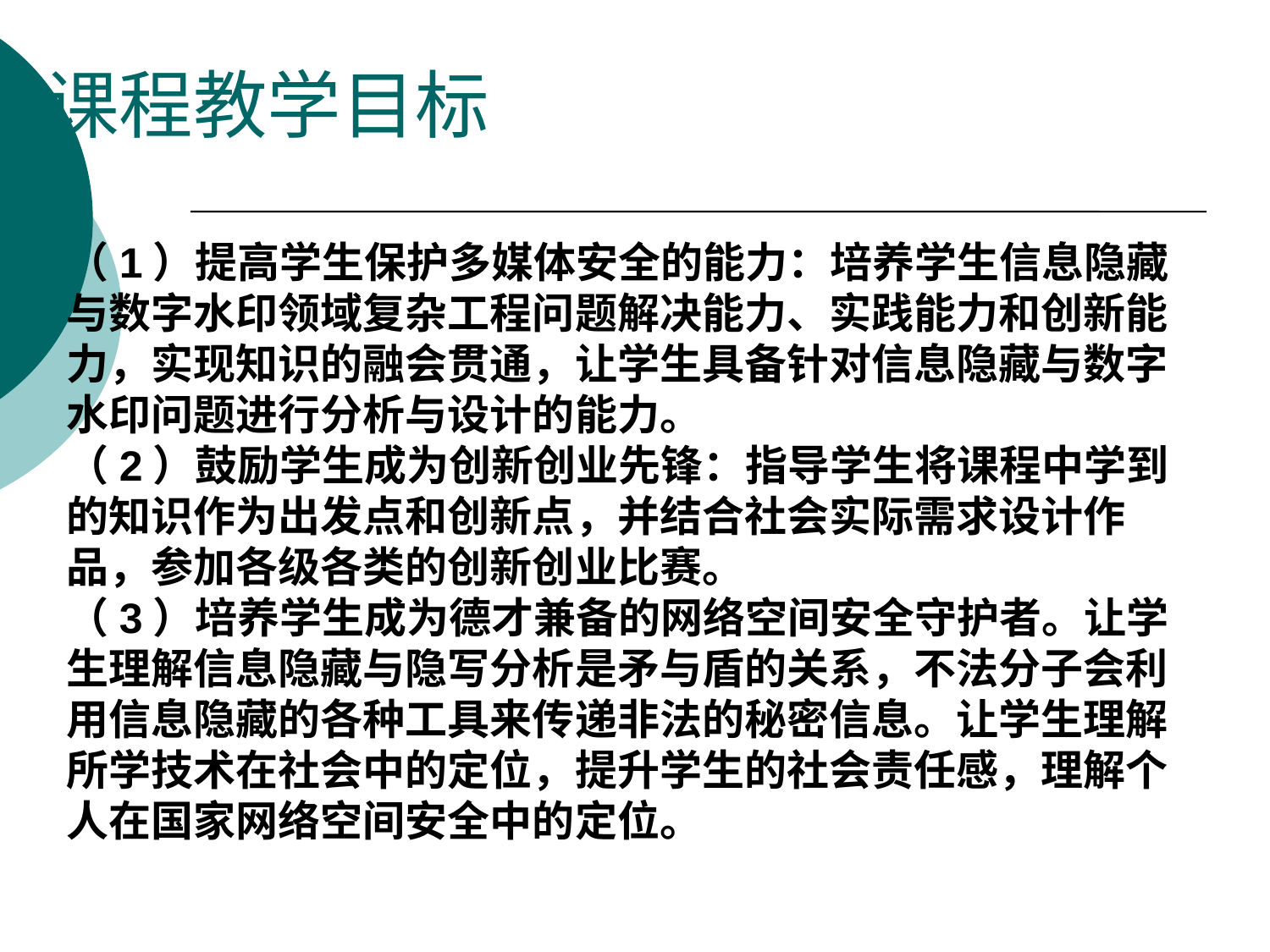

2
# 课程教学目标
（1）提高学生保护多媒体安全的能力：培养学生信息隐藏与数字水印领域复杂工程问题解决能力、实践能力和创新能力，实现知识的融会贯通，让学生具备针对信息隐藏与数字水印问题进行分析与设计的能力。
（2）鼓励学生成为创新创业先锋：指导学生将课程中学到的知识作为出发点和创新点，并结合社会实际需求设计作品，参加各级各类的创新创业比赛。
（3）培养学生成为德才兼备的网络空间安全守护者。让学生理解信息隐藏与隐写分析是矛与盾的关系，不法分子会利用信息隐藏的各种工具来传递非法的秘密信息。让学生理解所学技术在社会中的定位，提升学生的社会责任感，理解个人在国家网络空间安全中的定位。